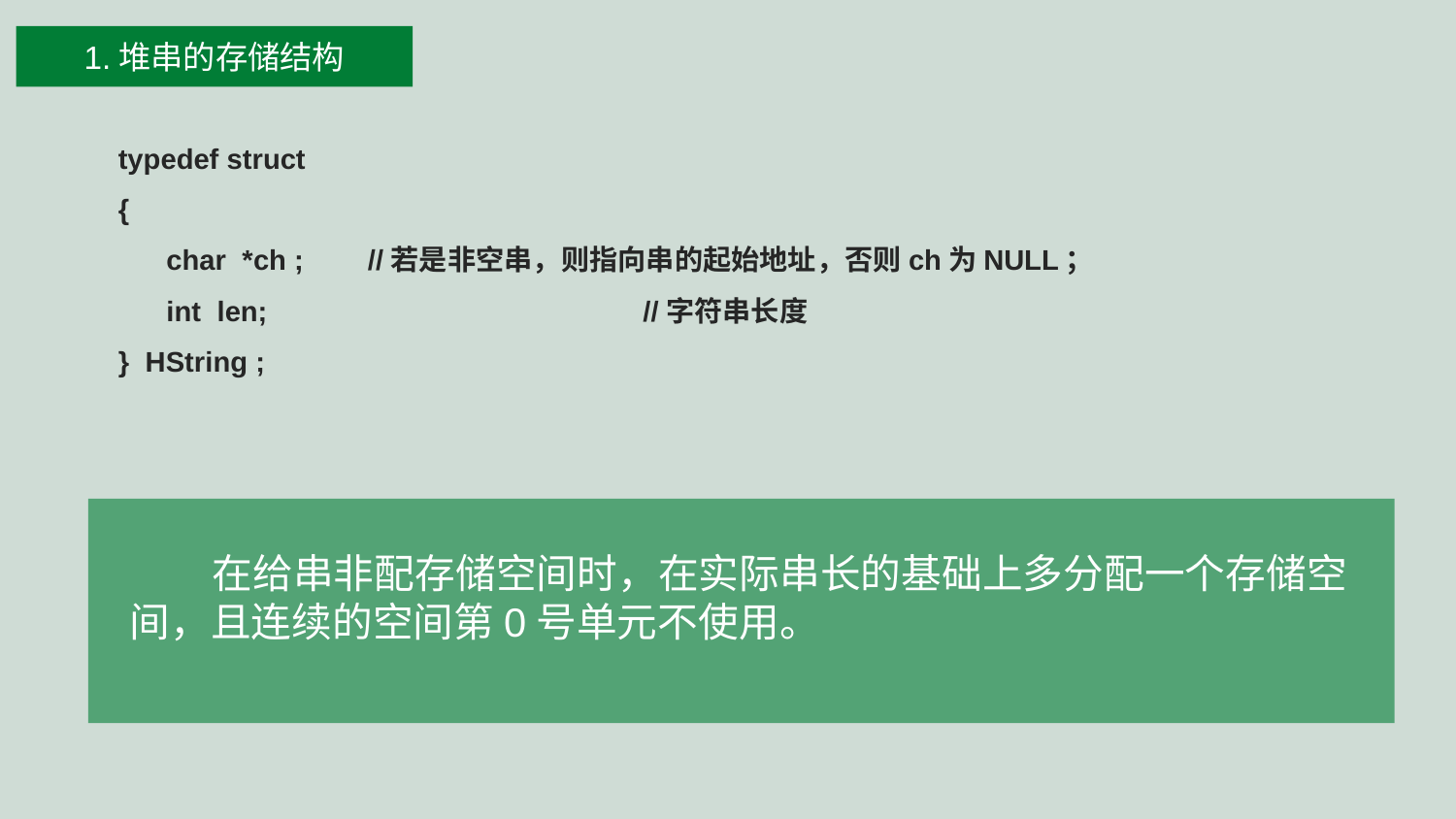

1.堆串的存储结构
typedef struct
{
      char  *ch ;        //若是非空串，则指向串的起始地址，否则ch为NULL；
      int  len;		           //字符串长度
}  HString ;

       在给串非配存储空间时，在实际串长的基础上多分配一个存储空间，且连续的空间第0号单元不使用。